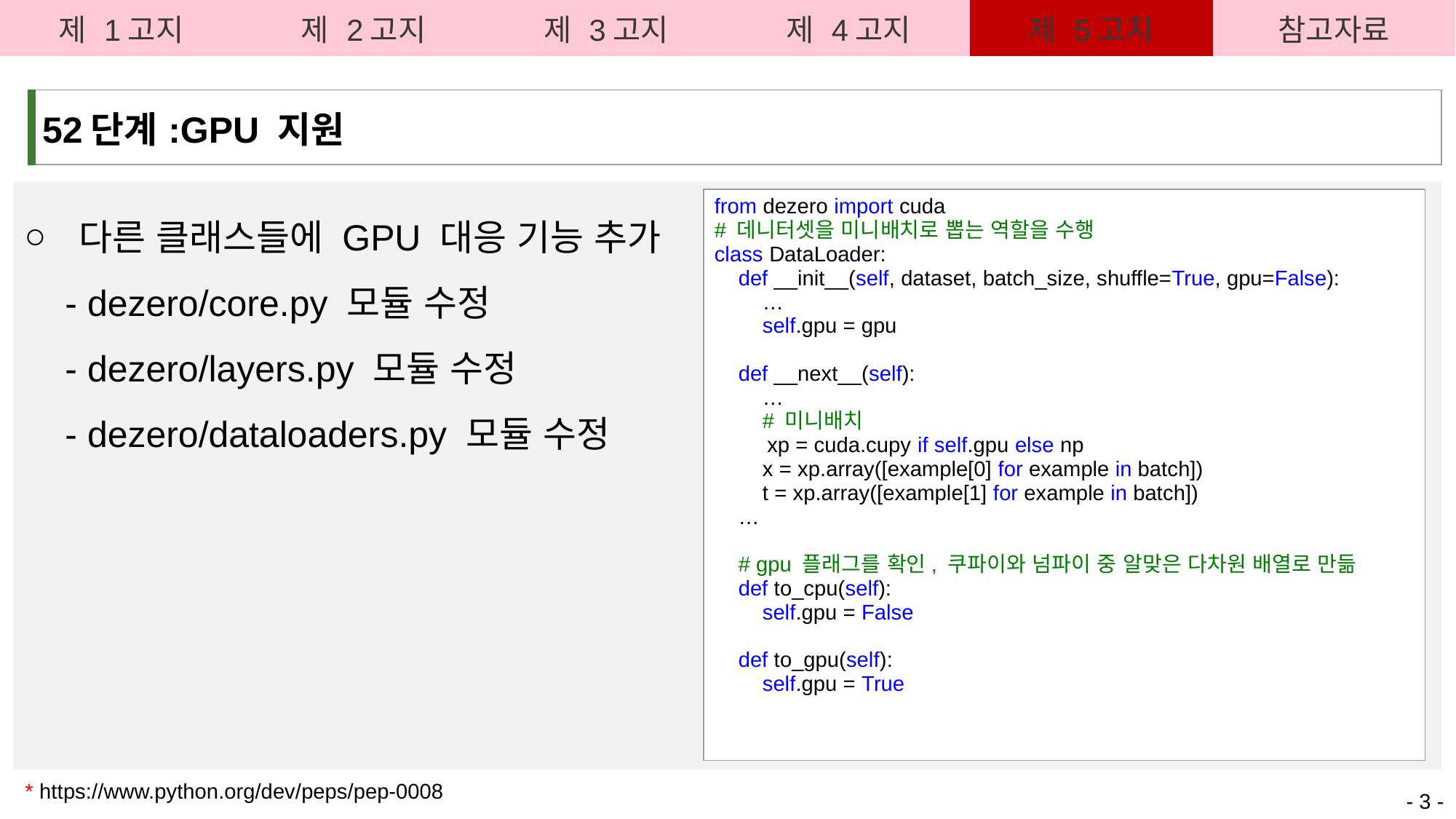

| 제 1고지 | 제 2고지 | 제 3고지 | 제 4고지 | 제 5고지 | 참고자료 |
| --- | --- | --- | --- | --- | --- |
| 52단계:GPU 지원 |
| --- |
다른 클래스들에 GPU 대응 기능 추가
    - dezero/core.py 모듈 수정
    - dezero/layers.py 모듈 수정
    - dezero/dataloaders.py 모듈 수정

| from dezero import cuda # 데니터셋을 미니배치로 뽑는 역할을 수행 class DataLoader:     def \_\_init\_\_(self, dataset, batch\_size, shuffle=True, gpu=False):         …         self.gpu = gpu     def \_\_next\_\_(self):         … # 미니배치         xp = cuda.cupy if self.gpu else np         x = xp.array([example[0] for example in batch])         t = xp.array([example[1] for example in batch]) … # gpu 플래그를 확인, 쿠파이와 넘파이 중 알맞은 다차원 배열로 만듦     def to\_cpu(self):         self.gpu = False     def to\_gpu(self):         self.gpu = True |
| --- |
* https://www.python.org/dev/peps/pep-0008
- 3 -